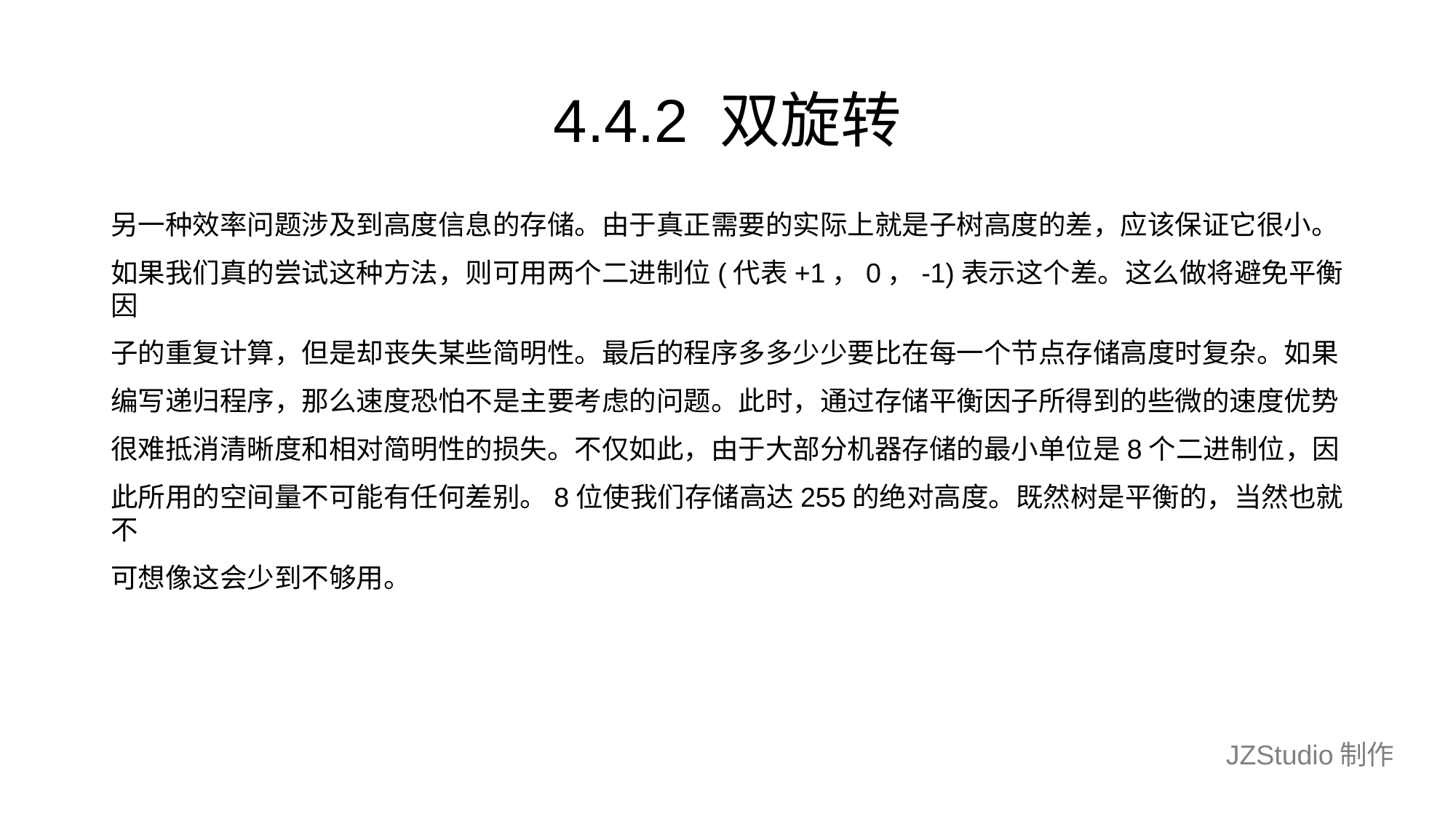

# 4.4.2 双旋转
另一种效率问题涉及到高度信息的存储。由于真正需要的实际上就是子树高度的差，应该保证它很小。
如果我们真的尝试这种方法，则可用两个二进制位(代表+1，0，-1)表示这个差。这么做将避免平衡因
子的重复计算，但是却丧失某些简明性。最后的程序多多少少要比在每一个节点存储高度时复杂。如果
编写递归程序，那么速度恐怕不是主要考虑的问题。此时，通过存储平衡因子所得到的些微的速度优势
很难抵消清晰度和相对简明性的损失。不仅如此，由于大部分机器存储的最小单位是8个二进制位，因
此所用的空间量不可能有任何差别。8位使我们存储高达255的绝对高度。既然树是平衡的，当然也就不
可想像这会少到不够用。